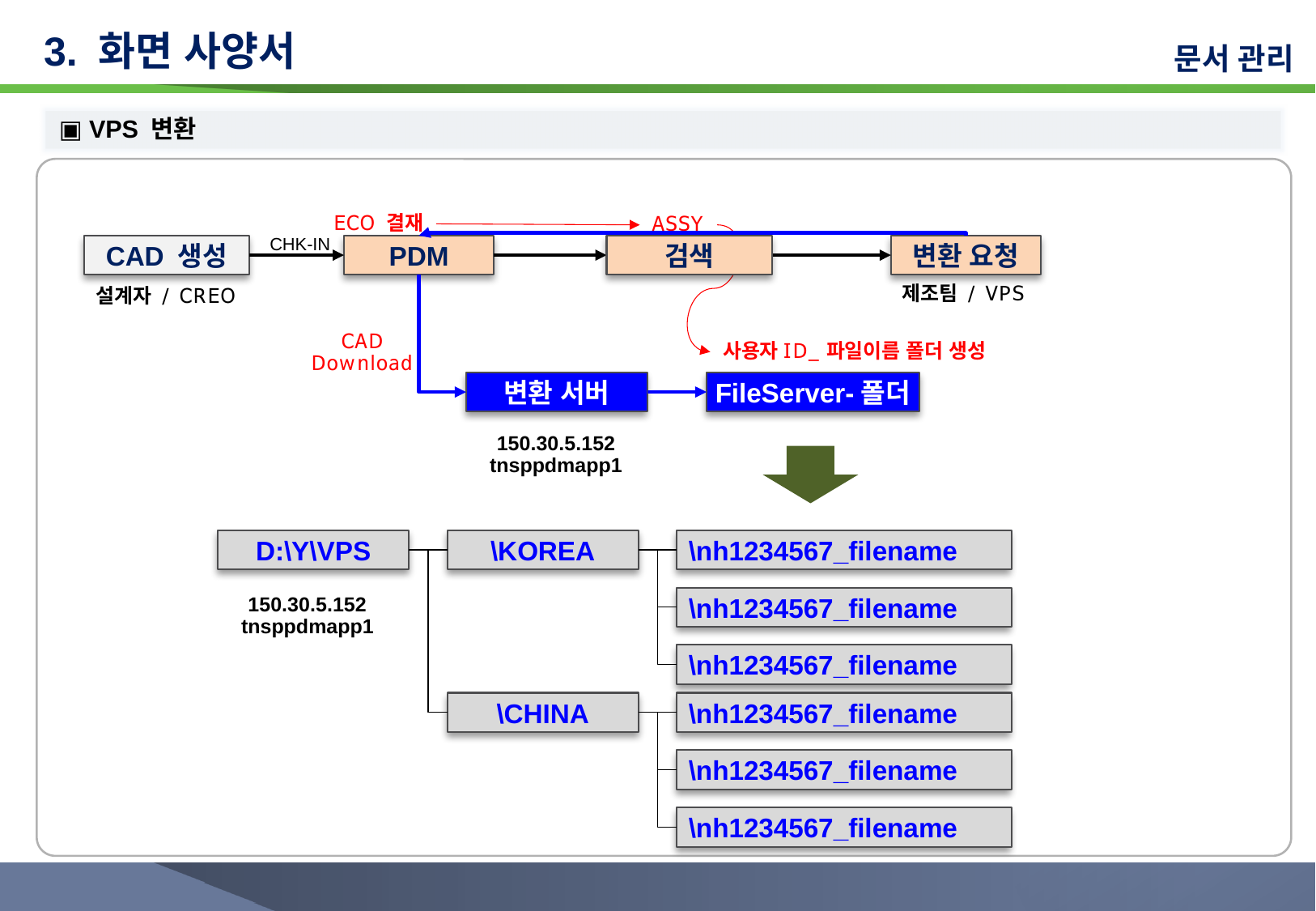

# 3. 화면 사양서
문서 관리

▣ VPS 변환

ECO 결재
ASSY
CHK-IN
CAD 생성
PDM
검색
변환 요청
제조팀 / VPS
설계자 / CREO
CAD
Download
사용자ID_파일이름 폴더 생성
변환 서버
FileServer-폴더
150.30.5.152
tnsppdmapp1

D:\Y\VPS
\KOREA
\nh1234567_filename
\nh1234567_filename
150.30.5.152
tnsppdmapp1
\nh1234567_filename
\CHINA
\nh1234567_filename
\nh1234567_filename
\nh1234567_filename